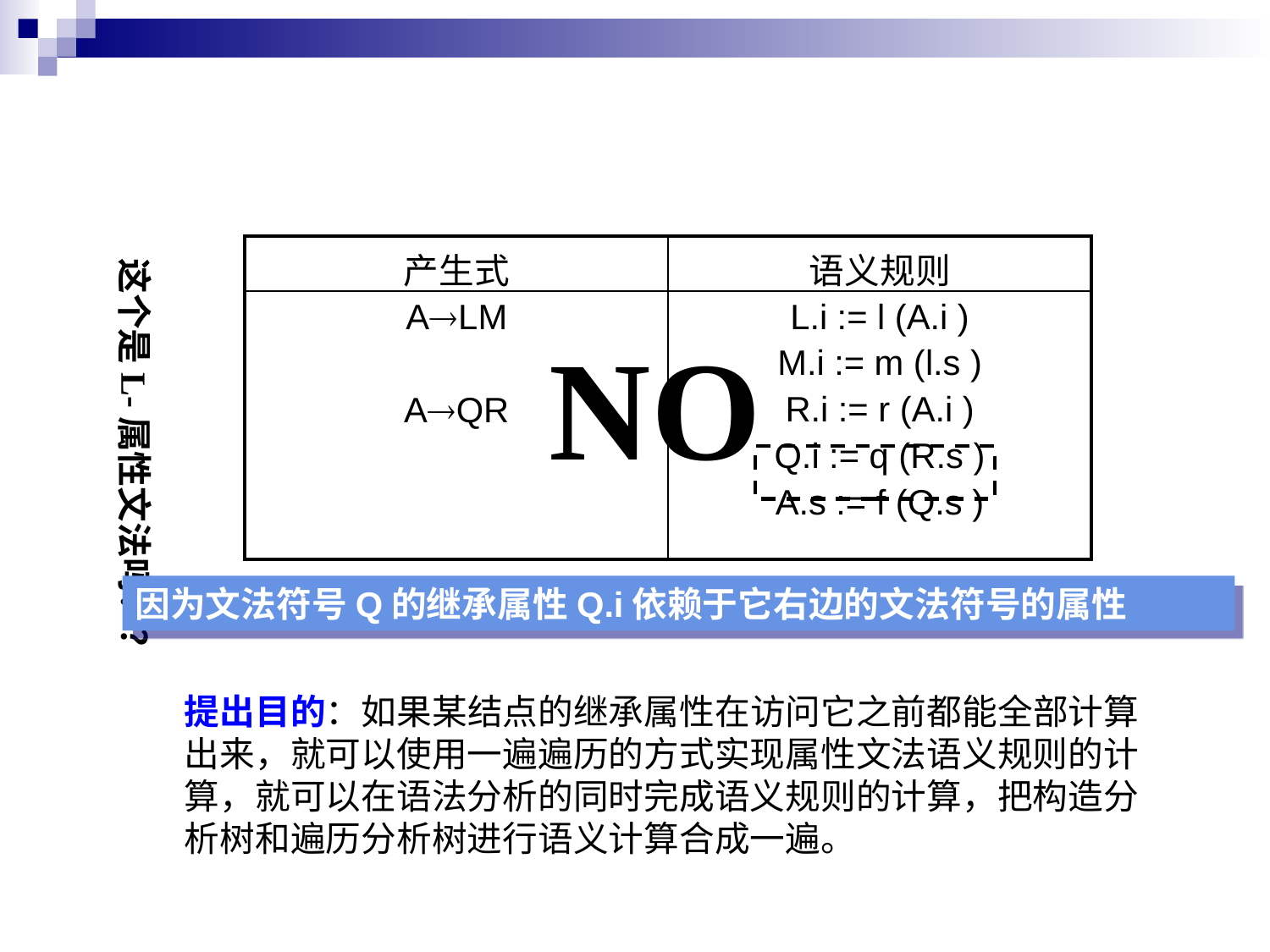

| 产生式 | 语义规则 |
| --- | --- |
| A→LM A→QR | L.i := l (A.i ) M.i := m (l.s ) R.i := r (A.i ) Q.i := q (R.s ) A.s := f (Q.s ) |
这个是L-属性文法吗？？
NO

因为文法符号Q的继承属性Q.i依赖于它右边的文法符号的属性
提出目的：如果某结点的继承属性在访问它之前都能全部计算出来，就可以使用一遍遍历的方式实现属性文法语义规则的计算，就可以在语法分析的同时完成语义规则的计算，把构造分析树和遍历分析树进行语义计算合成一遍。
33